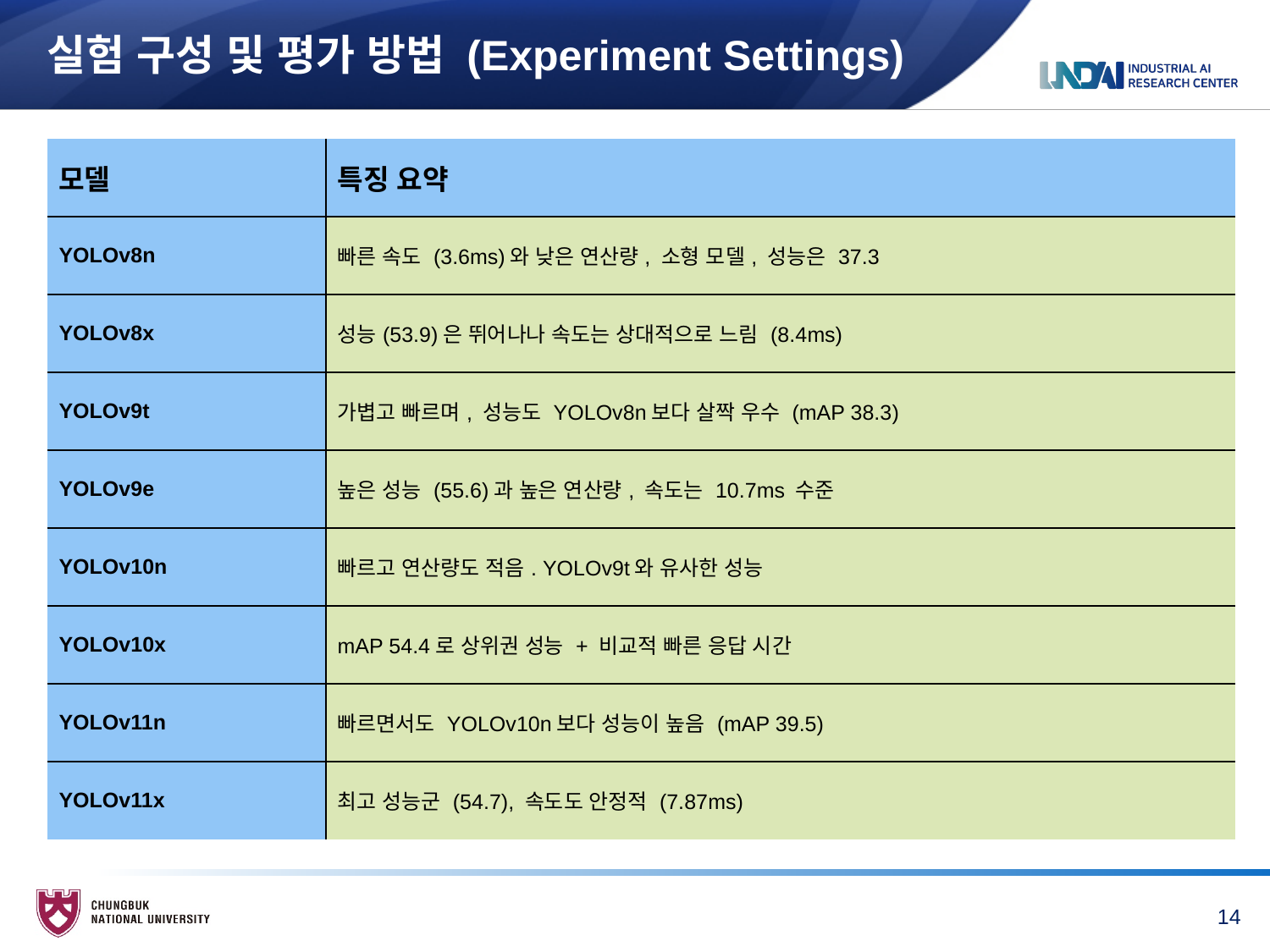

# 실험 구성 및 평가 방법 (Experiment Settings)
| 모델 | 특징 요약 |
| --- | --- |
| YOLOv8n | 빠른 속도 (3.6ms)와 낮은 연산량, 소형 모델, 성능은 37.3 |
| YOLOv8x | 성능(53.9)은 뛰어나나 속도는 상대적으로 느림 (8.4ms) |
| YOLOv9t | 가볍고 빠르며, 성능도 YOLOv8n보다 살짝 우수 (mAP 38.3) |
| YOLOv9e | 높은 성능 (55.6)과 높은 연산량, 속도는 10.7ms 수준 |
| YOLOv10n | 빠르고 연산량도 적음. YOLOv9t와 유사한 성능 |
| YOLOv10x | mAP 54.4로 상위권 성능 + 비교적 빠른 응답 시간 |
| YOLOv11n | 빠르면서도 YOLOv10n보다 성능이 높음 (mAP 39.5) |
| YOLOv11x | 최고 성능군 (54.7), 속도도 안정적 (7.87ms) |